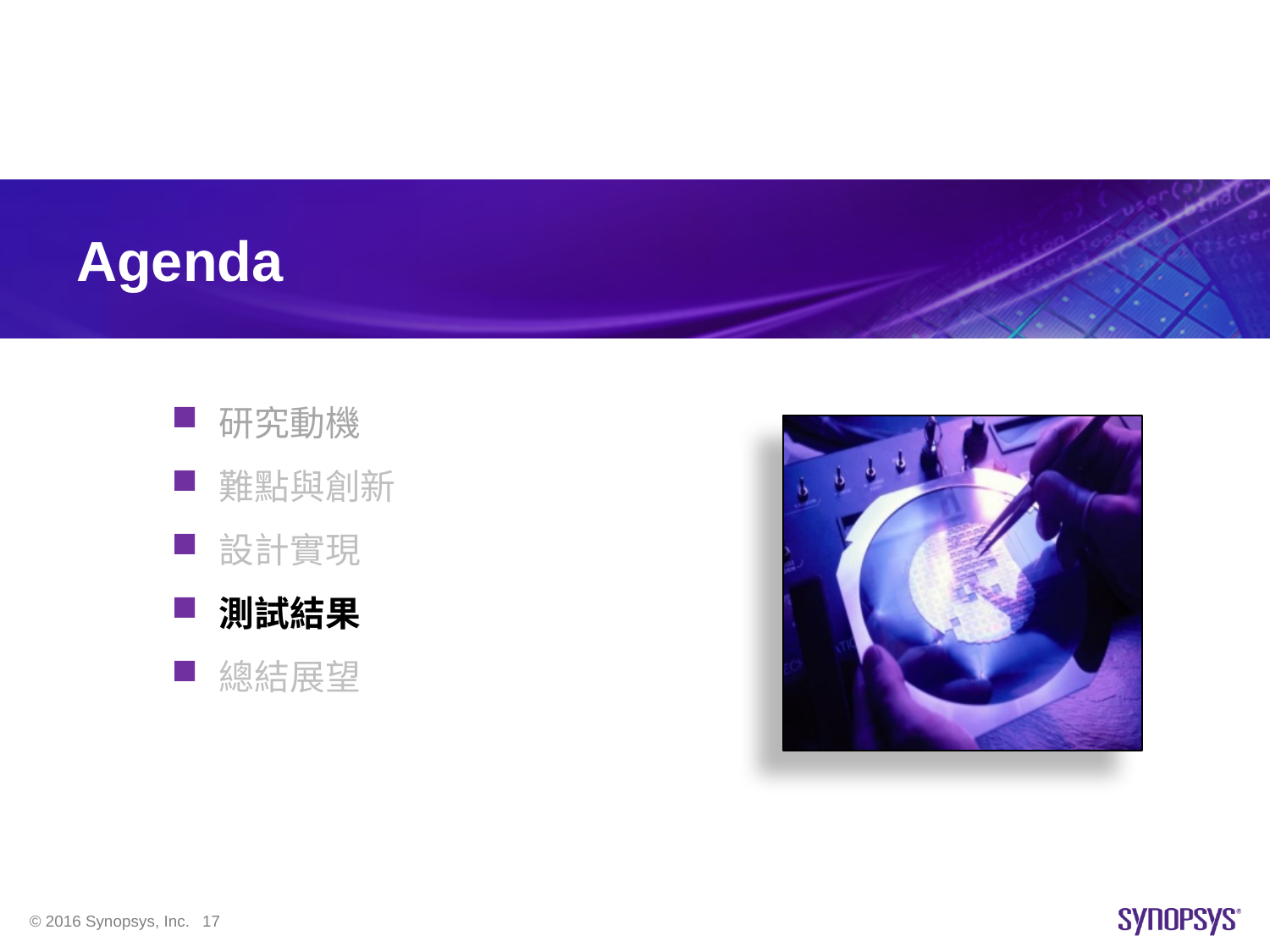

# Agenda
研究動機
難點與創新
設計實現
測試結果
總結展望